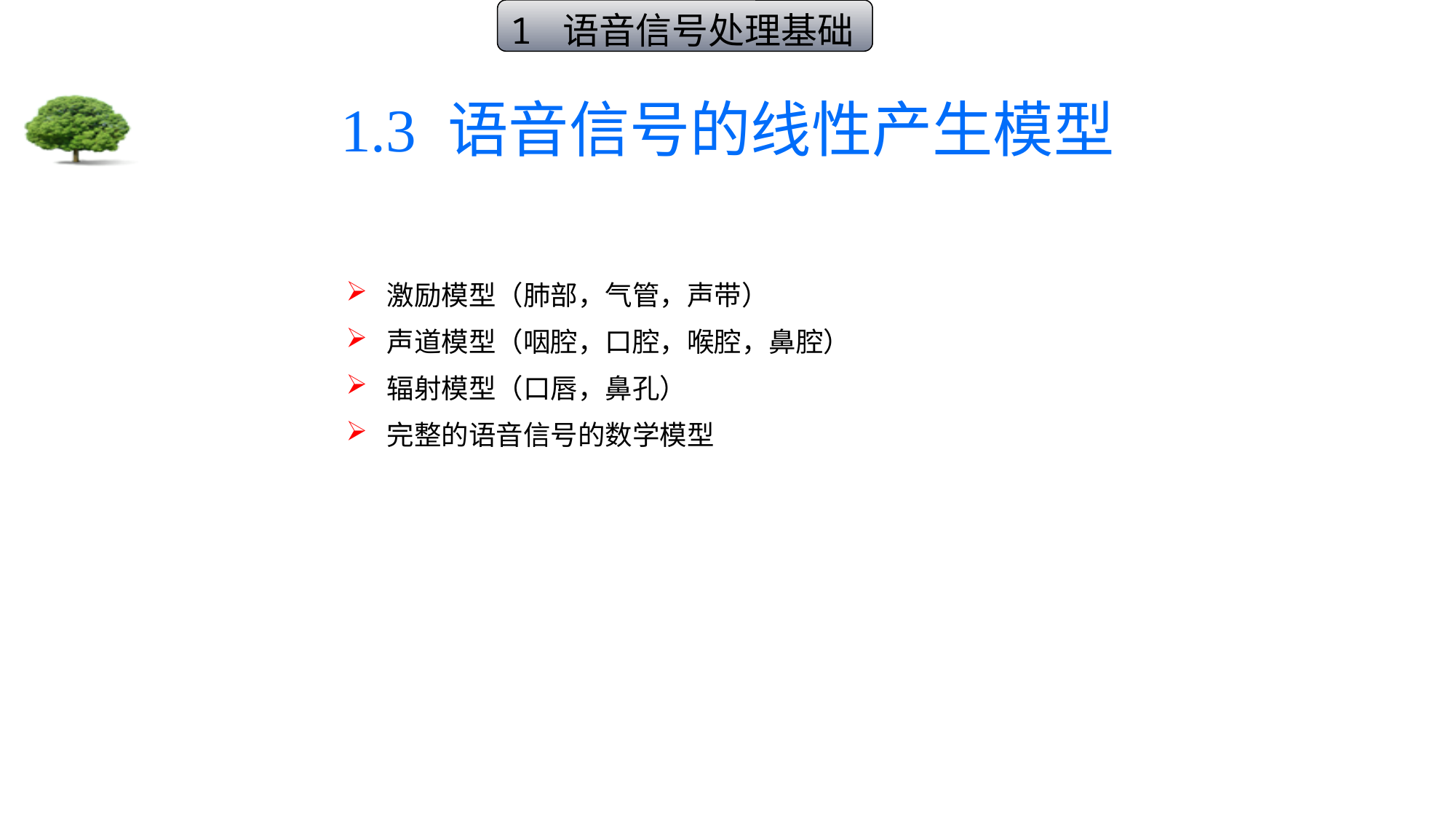

1 语音信号处理基础

# 1.3 语音信号的线性产生模型
  激励模型（肺部，气管，声带）
  声道模型（咽腔，口腔，喉腔，鼻腔）
  辐射模型（口唇，鼻孔）
  完整的语音信号的数学模型